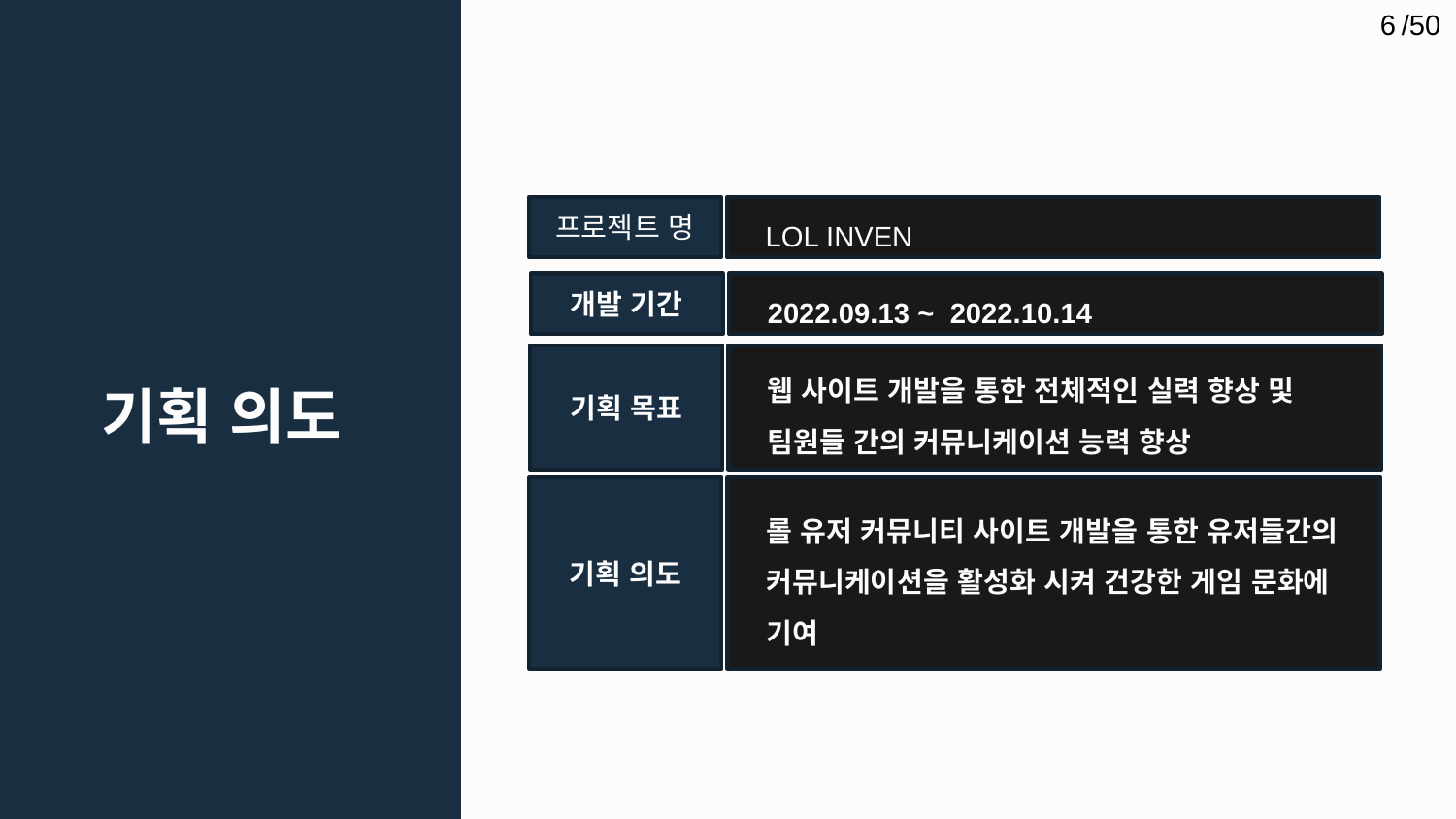

6
/50
프로젝트 명
LOL INVEN
# 기획 의도
개발 기간
2022.09.13 ~  2022.10.14
기획 목표
웹 사이트 개발을 통한 전체적인 실력 향상 및 팀원들 간의 커뮤니케이션 능력 향상
기획 의도
롤 유저 커뮤니티 사이트 개발을 통한 유저들간의 커뮤니케이션을 활성화 시켜 건강한 게임 문화에 기여